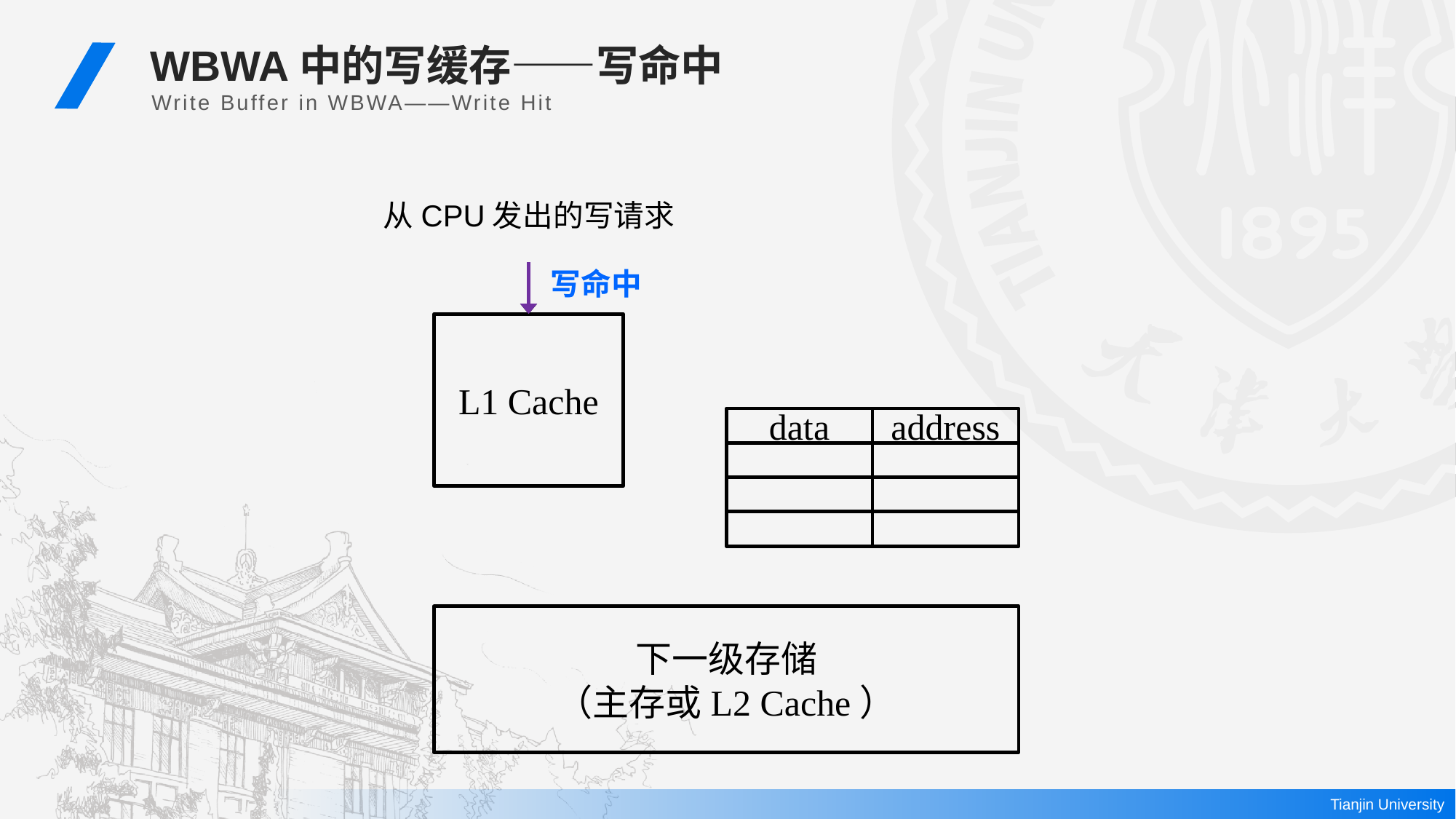

WBWA中的写缓存——写命中
  Write Buffer in WBWA——Write Hit
从CPU发出的写请求
写命中
L1 Cache
data
address

下一级存储
（主存或L2 Cache）